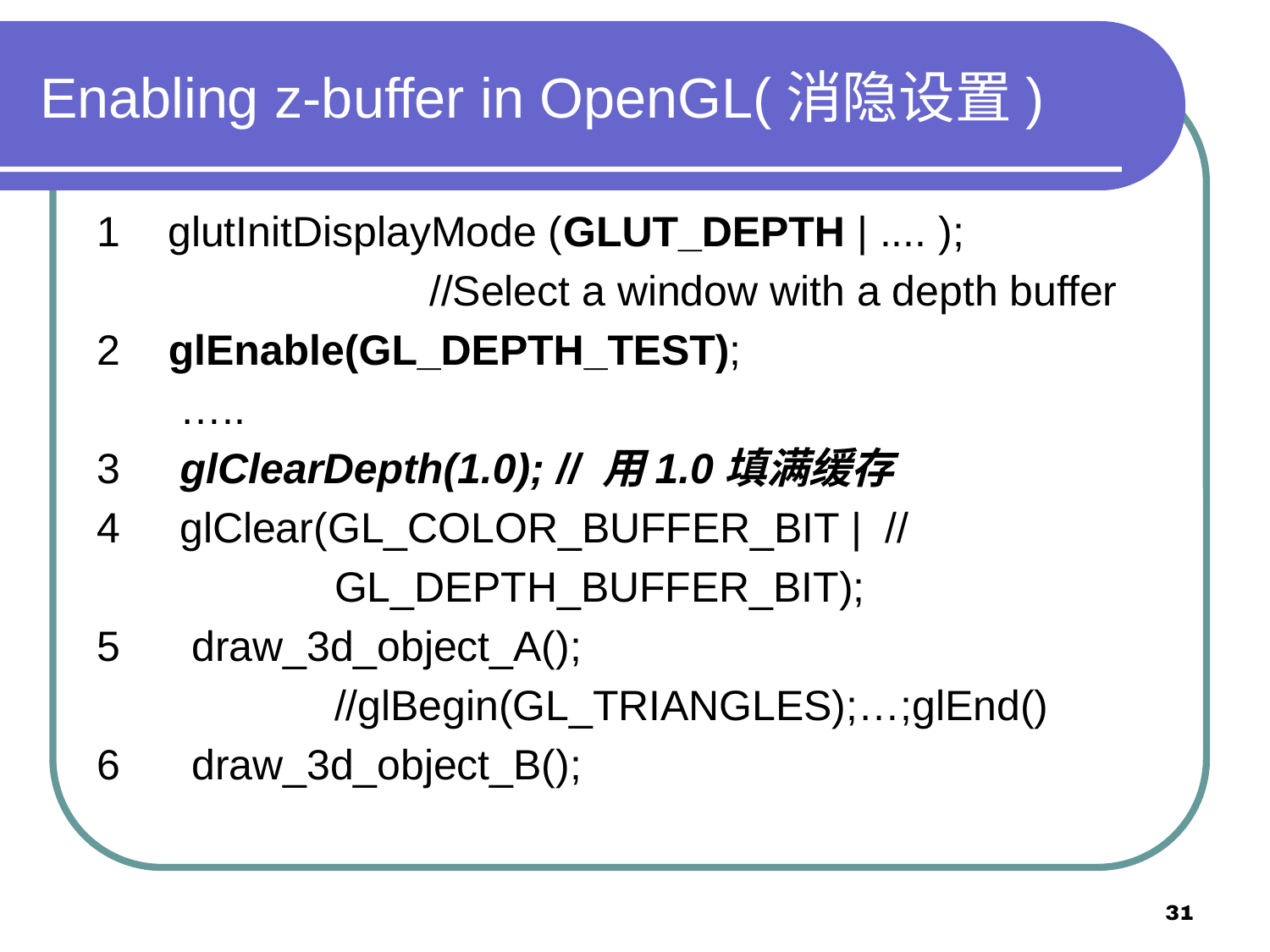

# Enabling z-buffer in OpenGL(消隐设置)
1    glutInitDisplayMode (GLUT_DEPTH | .... );
                            //Select a window with a depth buffer
2    glEnable(GL_DEPTH_TEST);
       …..
3     glClearDepth(1.0); // 用1.0填满缓存
4     glClear(GL_COLOR_BUFFER_BIT |  //
                    GL_DEPTH_BUFFER_BIT);
5      draw_3d_object_A();
                    //glBegin(GL_TRIANGLES);…;glEnd()
6      draw_3d_object_B();
31